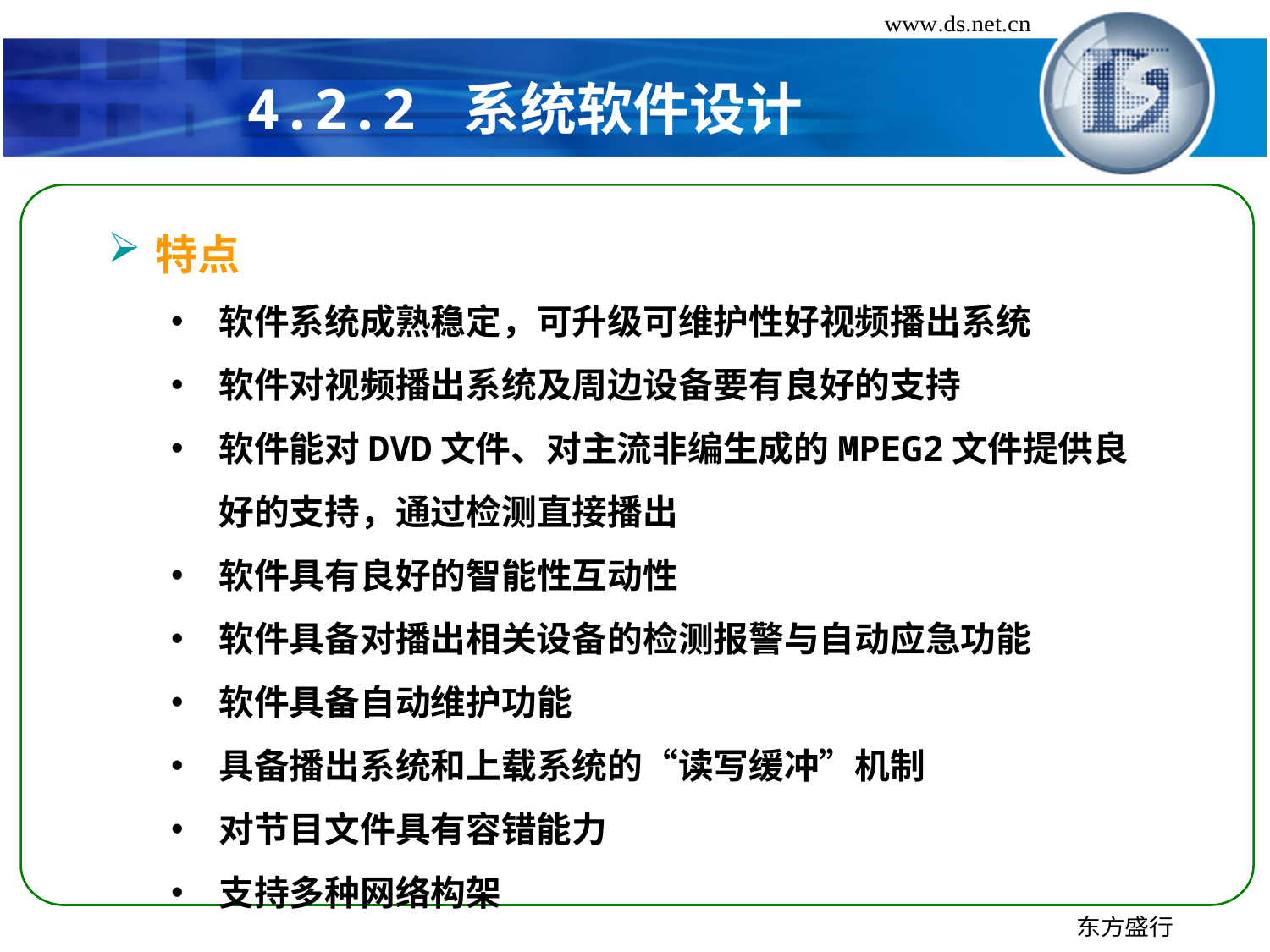

# 4.2.2 系统软件设计
特点
软件系统成熟稳定，可升级可维护性好视频播出系统
软件对视频播出系统及周边设备要有良好的支持
软件能对DVD文件、对主流非编生成的MPEG2文件提供良好的支持，通过检测直接播出
软件具有良好的智能性互动性
软件具备对播出相关设备的检测报警与自动应急功能
软件具备自动维护功能
具备播出系统和上载系统的“读写缓冲”机制
对节目文件具有容错能力
支持多种网络构架